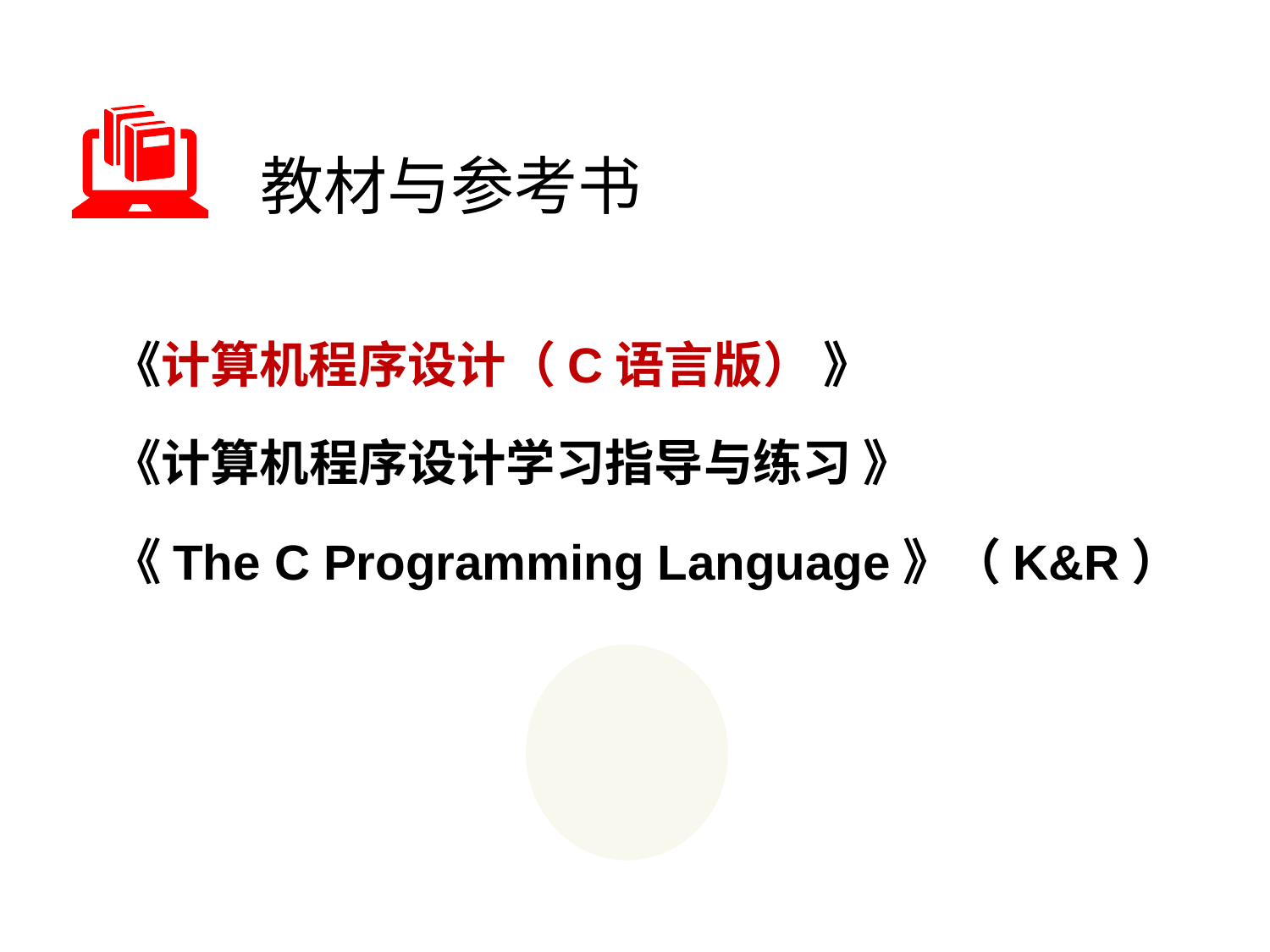

# 教材与参考书

《计算机程序设计（C语言版） 》
《计算机程序设计学习指导与练习 》
《The C Programming Language》（K&R）